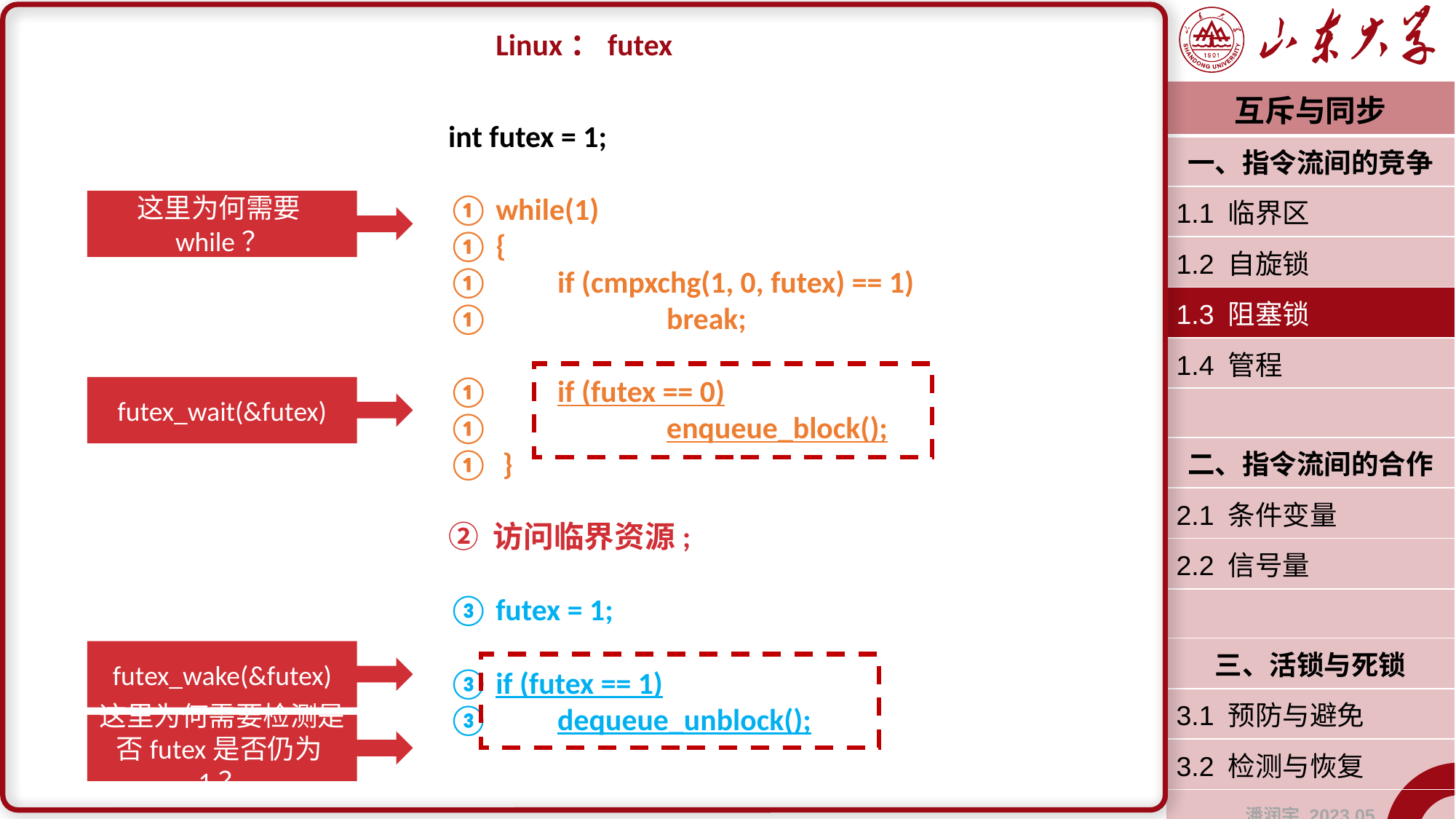

Linux：futex
| 互斥与同步 |
| --- |
| 一、指令流间的竞争 |
| 1.1 临界区 |
| 1.2 自旋锁 |
| 1.3 阻塞锁 |
| 1.4 管程 |
|  |
| 二、指令流间的合作 |
| 2.1 条件变量 |
| 2.2 信号量 |
|  |
| 三、活锁与死锁 |
| 3.1 预防与避免 |
| 3.2 检测与恢复 |
| 潘润宇 2023.05 |
int futex = 1;

① while(1)
① {
①	if (cmpxchg(1, 0, futex) == 1)
①		break;

①	if (futex == 0)
①		enqueue_block();
①  }

② 访问临界资源;

③ futex = 1;

③ if (futex == 1)
③	dequeue_unblock();
这里为何需要while？

futex_wait(&futex)
futex_wake(&futex)

这里为何需要检测是否futex是否仍为1？